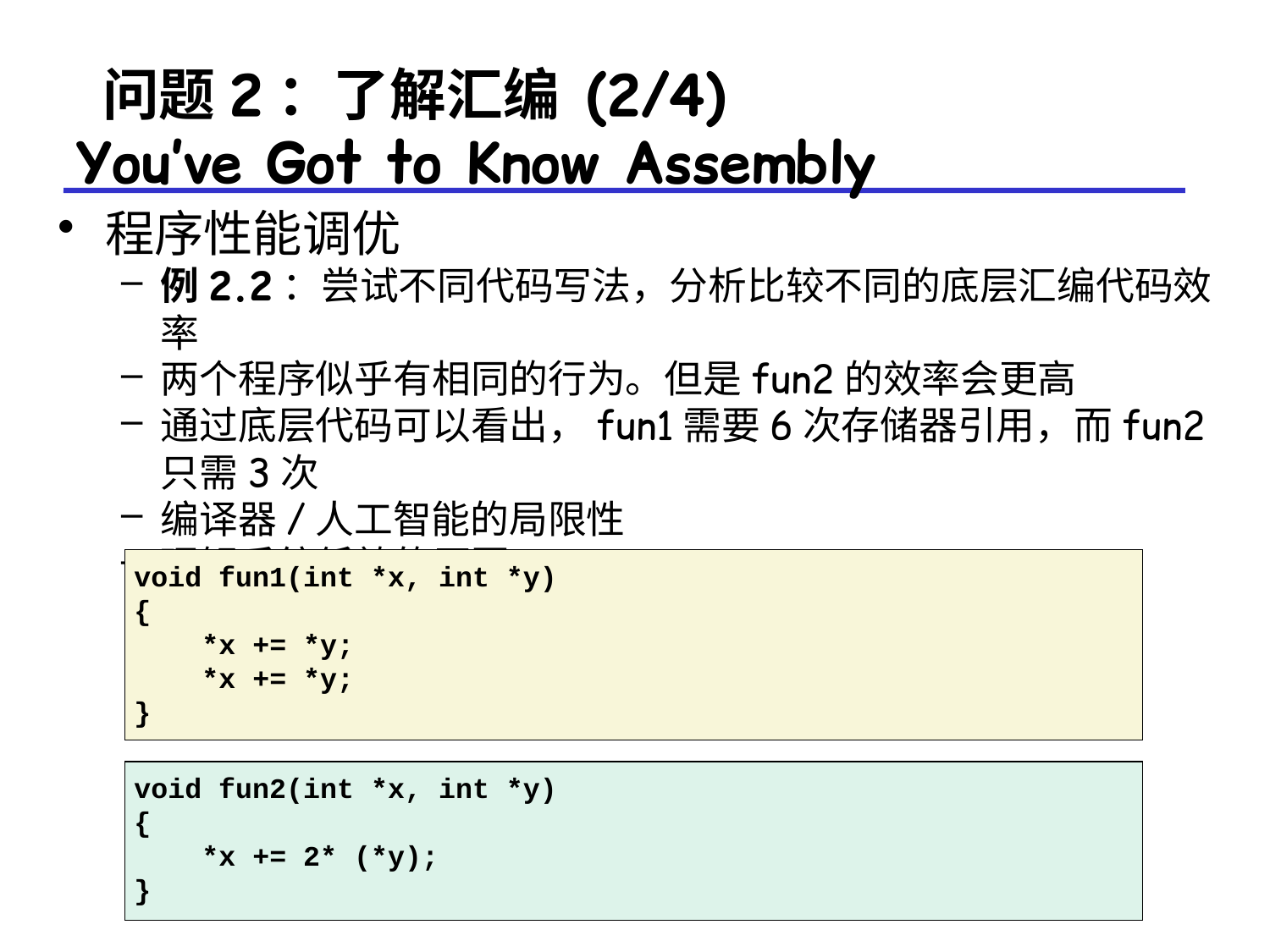

# 问题2：了解汇编 (2/4) You’ve Got to Know Assembly
程序性能调优
例2.2：尝试不同代码写法，分析比较不同的底层汇编代码效率
两个程序似乎有相同的行为。但是fun2的效率会更高
通过底层代码可以看出，fun1需要6次存储器引用，而fun2只需3次
编译器/人工智能的局限性
理解系统低效的原因

void fun1(int *x, int *y)
{
    *x += *y;
    *x += *y;
}
void fun2(int *x, int *y)
{
    *x += 2* (*y);
}